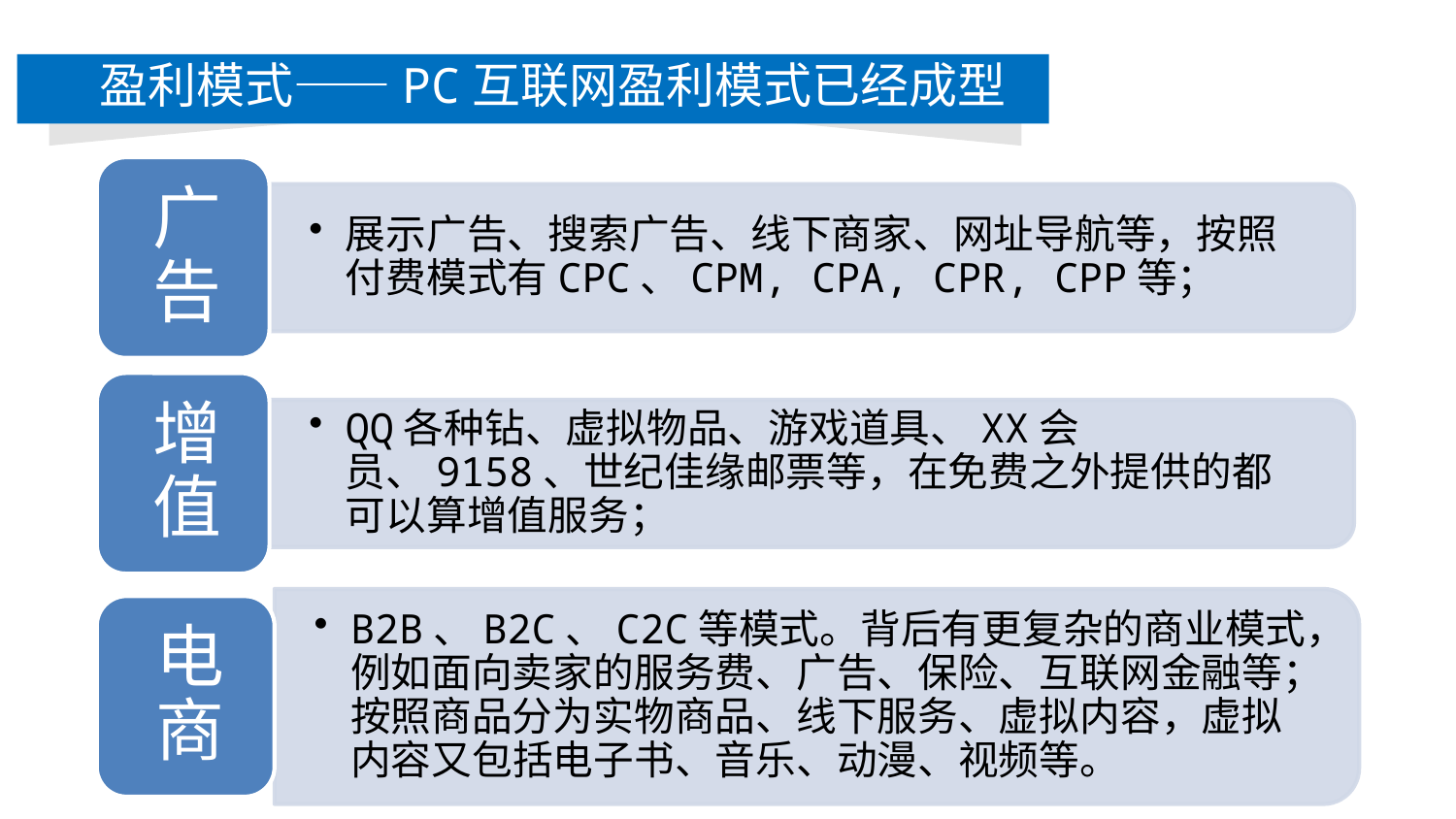

盈利模式——PC互联网盈利模式已经成型

展示广告、搜索广告、线下商家、网址导航等，按照付费模式有CPC、CPM, CPA, CPR, CPP等；
广告
QQ各种钻、虚拟物品、游戏道具、XX会员、9158、世纪佳缘邮票等，在免费之外提供的都可以算增值服务；
增值
B2B、B2C、C2C等模式。背后有更复杂的商业模式，例如面向卖家的服务费、广告、保险、互联网金融等；按照商品分为实物商品、线下服务、虚拟内容，虚拟内容又包括电子书、音乐、动漫、视频等。
电商